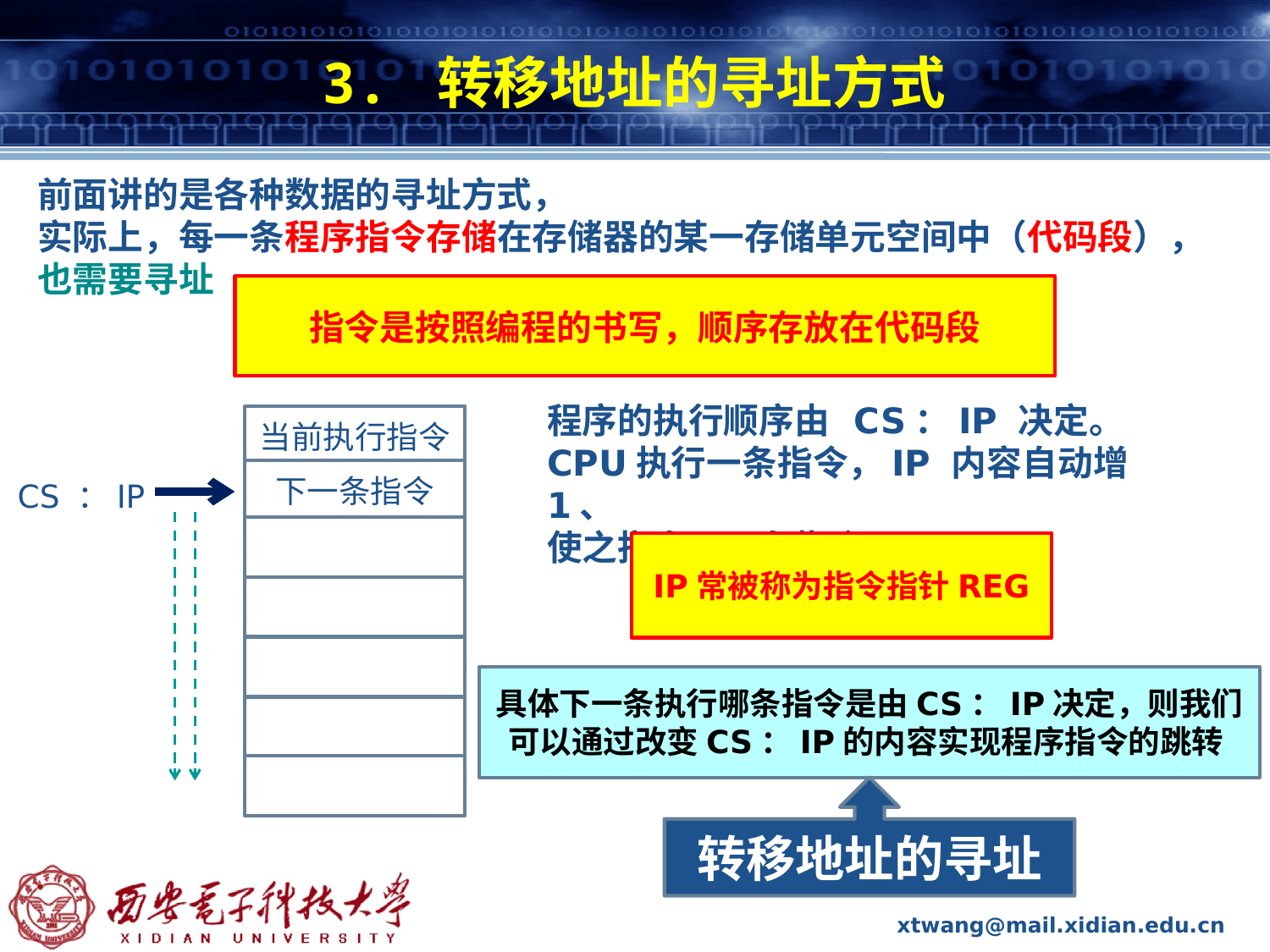

# 3. 转移地址的寻址方式
前面讲的是各种数据的寻址方式，
实际上，每一条程序指令存储在存储器的某一存储单元空间中（代码段），
也需要寻址
指令是按照编程的书写，顺序存放在代码段
程序的执行顺序由  CS：IP 决定。
CPU执行一条指令，IP 内容自动增1、
使之指向下一条指令
当前执行指令
下一条指令

CS ：IP
IP常被称为指令指针REG
具体下一条执行哪条指令是由CS：IP决定，则我们可以通过改变CS：IP的内容实现程序指令的跳转
转移地址的寻址